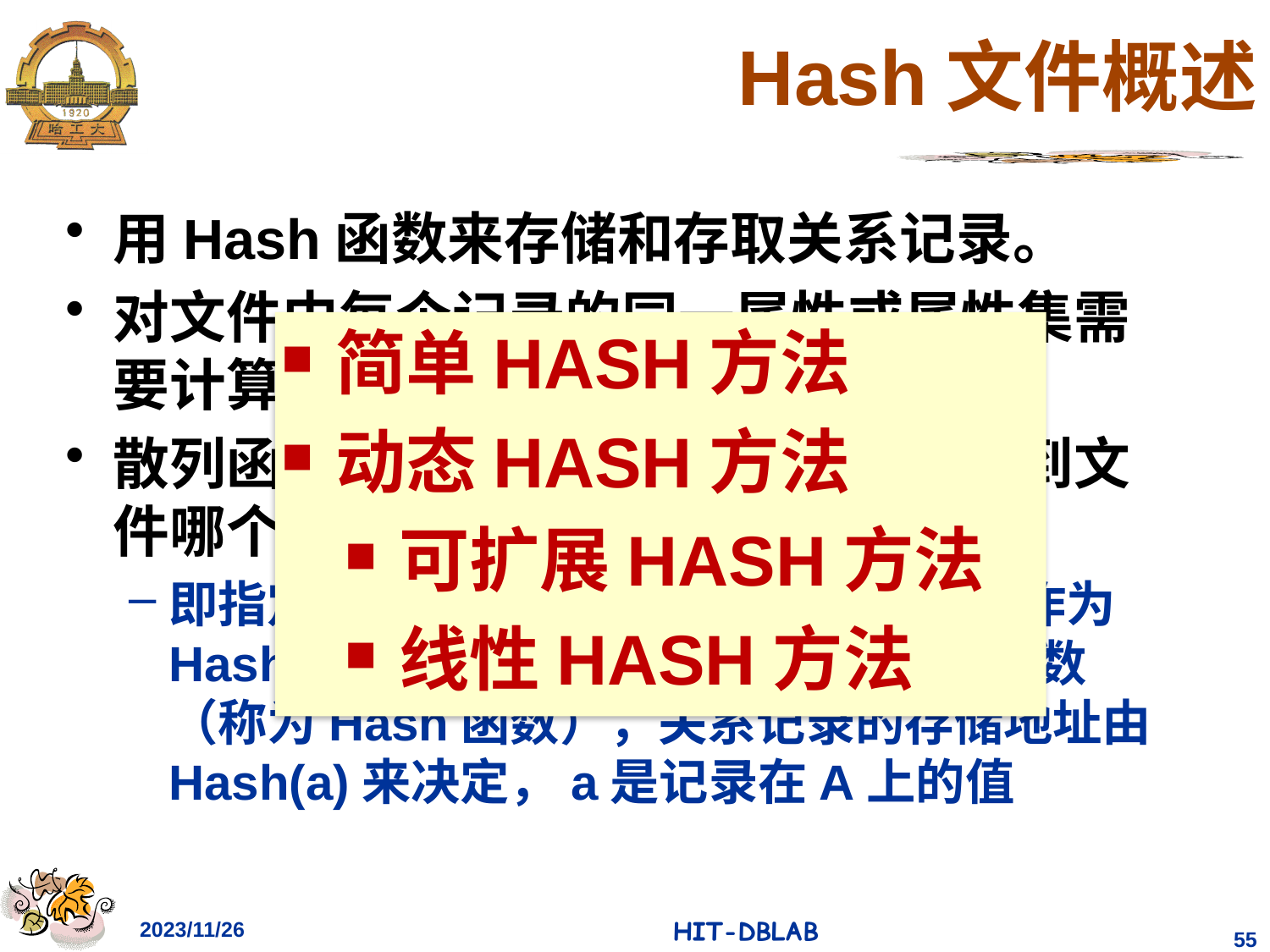

# Hash文件概述
用Hash函数来存储和存取关系记录。
对文件中每个记录的同一属性或属性集需要计算一个散列函数。
散列函数的结果确定了记录应该存储到文件哪个物理块中。
即指定某个关系上的一个（组）属性A作为Hash码，然后对该Hash码定义一个函数（称为Hash函数），关系记录的存储地址由Hash(a)来决定，a是记录在A上的值
简单HASH方法
动态HASH方法
可扩展HASH方法
线性HASH方法
2023/11/26
HIT-DBLAB
55